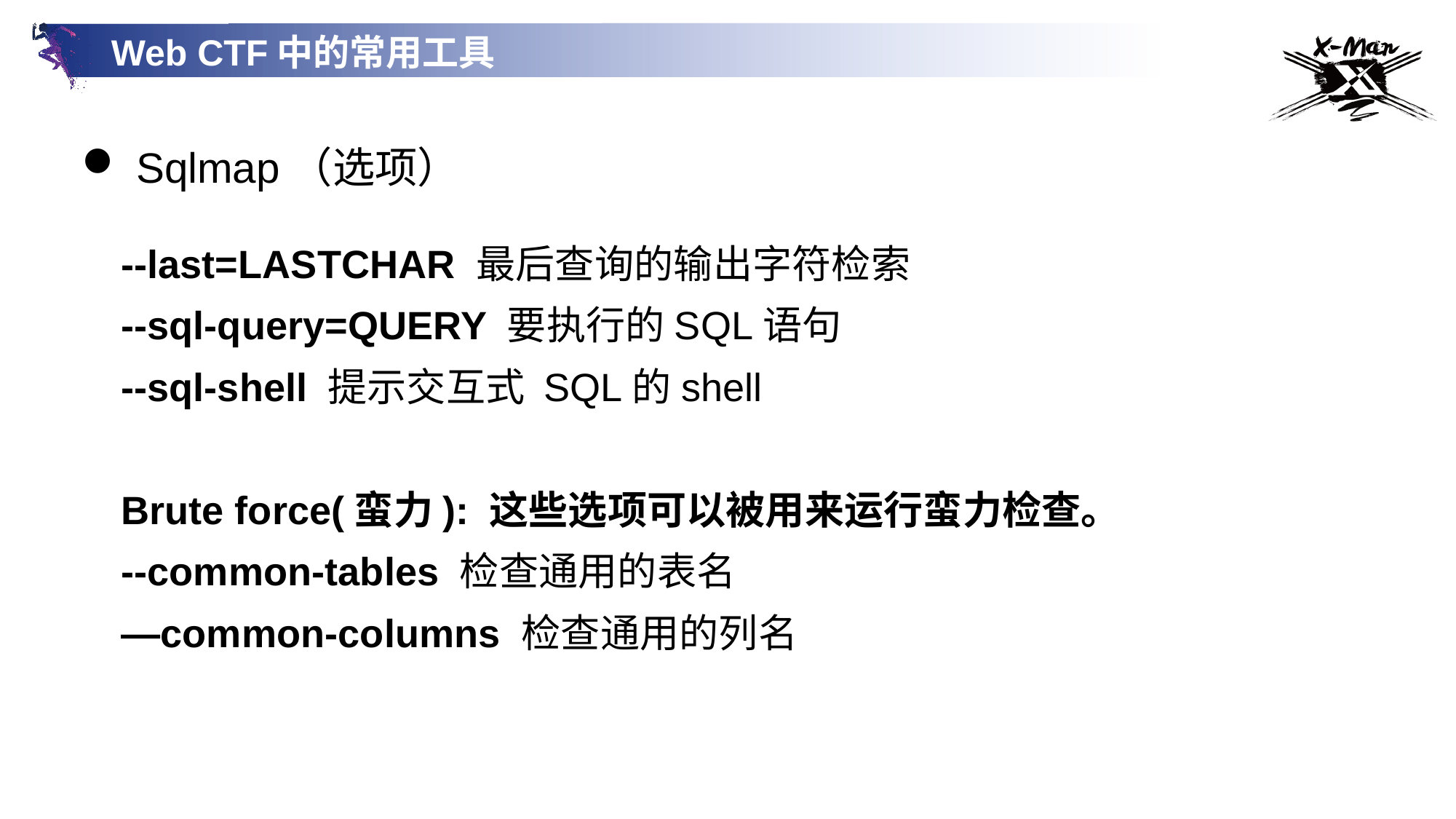

Web CTF中的常用工具
Sqlmap（选项）
--last=LASTCHAR 最后查询的输出字符检索
--sql-query=QUERY 要执行的SQL语句
--sql-shell 提示交互式 SQL的shell
Brute force(蛮力): 这些选项可以被用来运行蛮力检查。
--common-tables 检查通用的表名
—common-columns 检查通用的列名